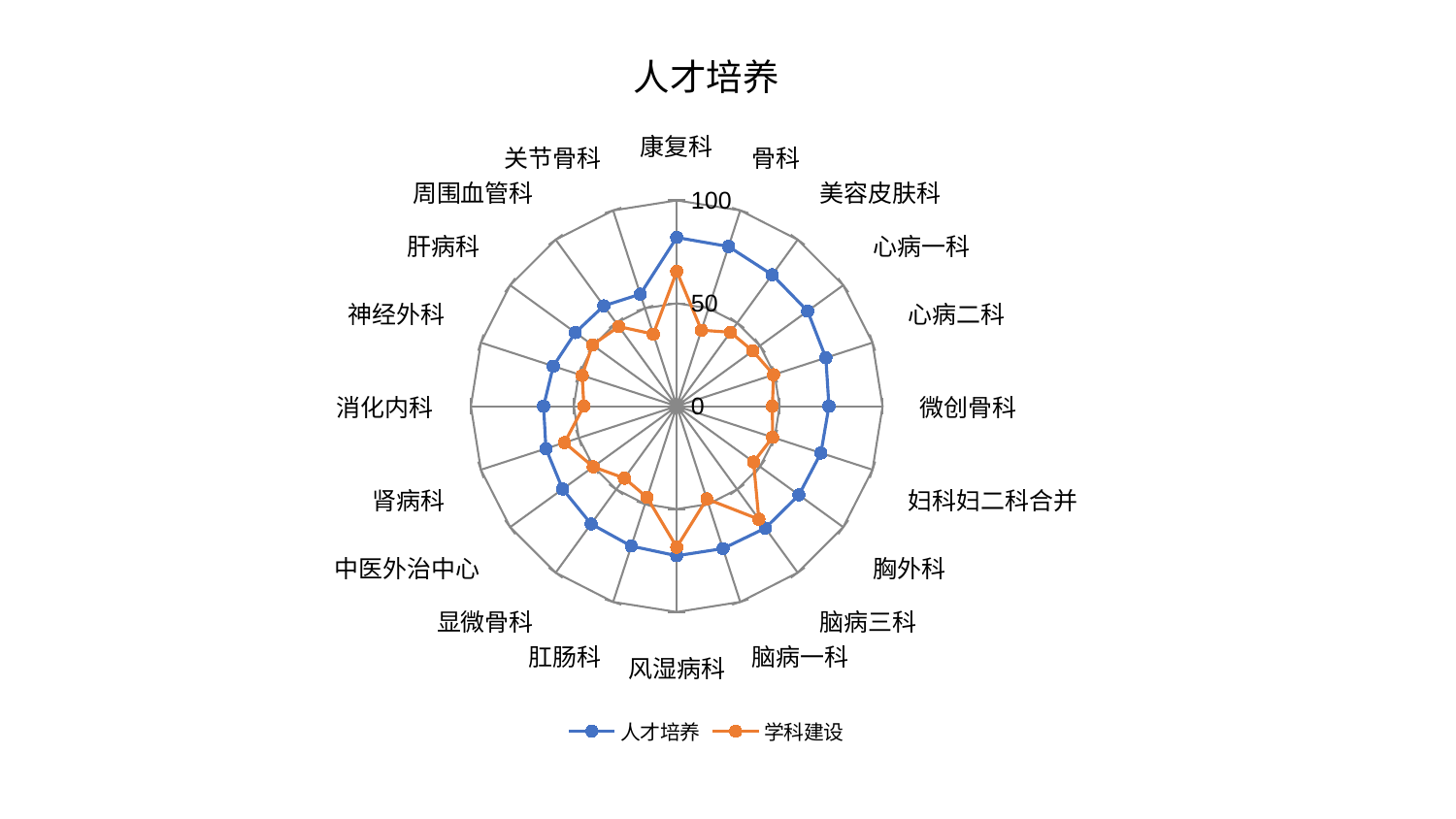

### Chart: 人才培养

| Category | 人才培养 | 学科建设 |
|---|---|---|
| 康复科 | 81.98122493544123 | 65.49107960244348 |
| 骨科 | 81.57927248730438 | 38.83483832833888 |
| 美容皮肤科 | 78.91558198952704 | 44.39856043284024 |
| 心病一科 | 78.61087831420814 | 45.698671775362435 |
| 心病二科 | 76.17493540472454 | 49.47921126725637 |
| 微创骨科 | 73.95547818902116 | 46.47686600141418 |
| 妇科妇二科合并 | 73.66017277969321 | 48.974904752656784 |
| 胸外科 | 73.37223967023482 | 46.155812030951886 |
| 脑病三科 | 73.25533003522007 | 67.89433554489408 |
| 脑病一科 | 72.76397602386255 | 47.41909553717026 |
| 风湿病科 | 72.66218479867273 | 68.50464446876155 |
| 肛肠科 | 71.45524904339607 | 46.59014121620598 |
| 显微骨科 | 70.72849095038119 | 43.252526263958835 |
| 中医外治中心 | 68.4873935675524 | 50.13981221142508 |
| 肾病科 | 66.77933182347907 | 57.29938231221842 |
| 消化内科 | 64.66063182285309 | 45.09216413675393 |
| 神经外科 | 63.02476391249099 | 48.27346248459146 |
| 肝病科 | 60.857633464770025 | 50.62038099125303 |
| 周围血管科 | 60.275552959770685 | 47.82729440312343 |
| 关节骨科 | 57.24171238771464 | 36.83892823414928 |
67